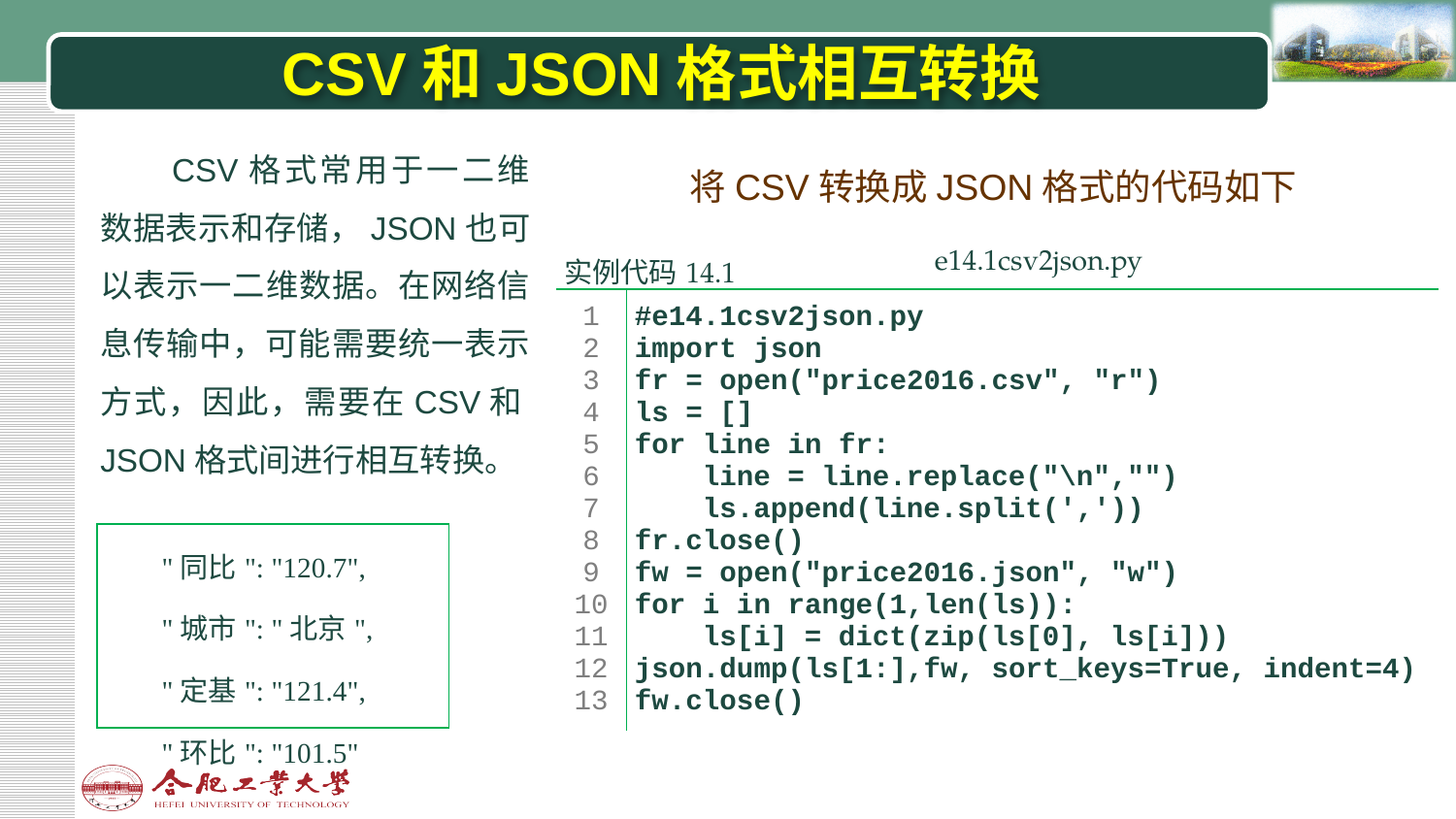

# CSV和JSON格式相互转换
CSV格式常用于一二维数据表示和存储，JSON也可以表示一二维数据。在网络信息传输中，可能需要统一表示方式，因此，需要在CSV和JSON格式间进行相互转换。
将CSV转换成JSON格式的代码如下
| 实例代码14.1 |  | e14.1csv2json.py |  |
| --- | --- | --- | --- |
| 1 2 3 4 5 6 7 8 9 10 11 12 13 | #e14.1csv2json.py import json fr = open("price2016.csv", "r") ls = [] for line in fr: line = line.replace("\n","") ls.append(line.split(',')) fr.close() fw = open("price2016.json", "w") for i in range(1,len(ls)): ls[i] = dict(zip(ls[0], ls[i])) json.dump(ls[1:],fw, sort\_keys=True, indent=4) fw.close() |  |  |
| "同比": "120.7", "城市": "北京", "定基": "121.4", "环比": "101.5" |
| --- |